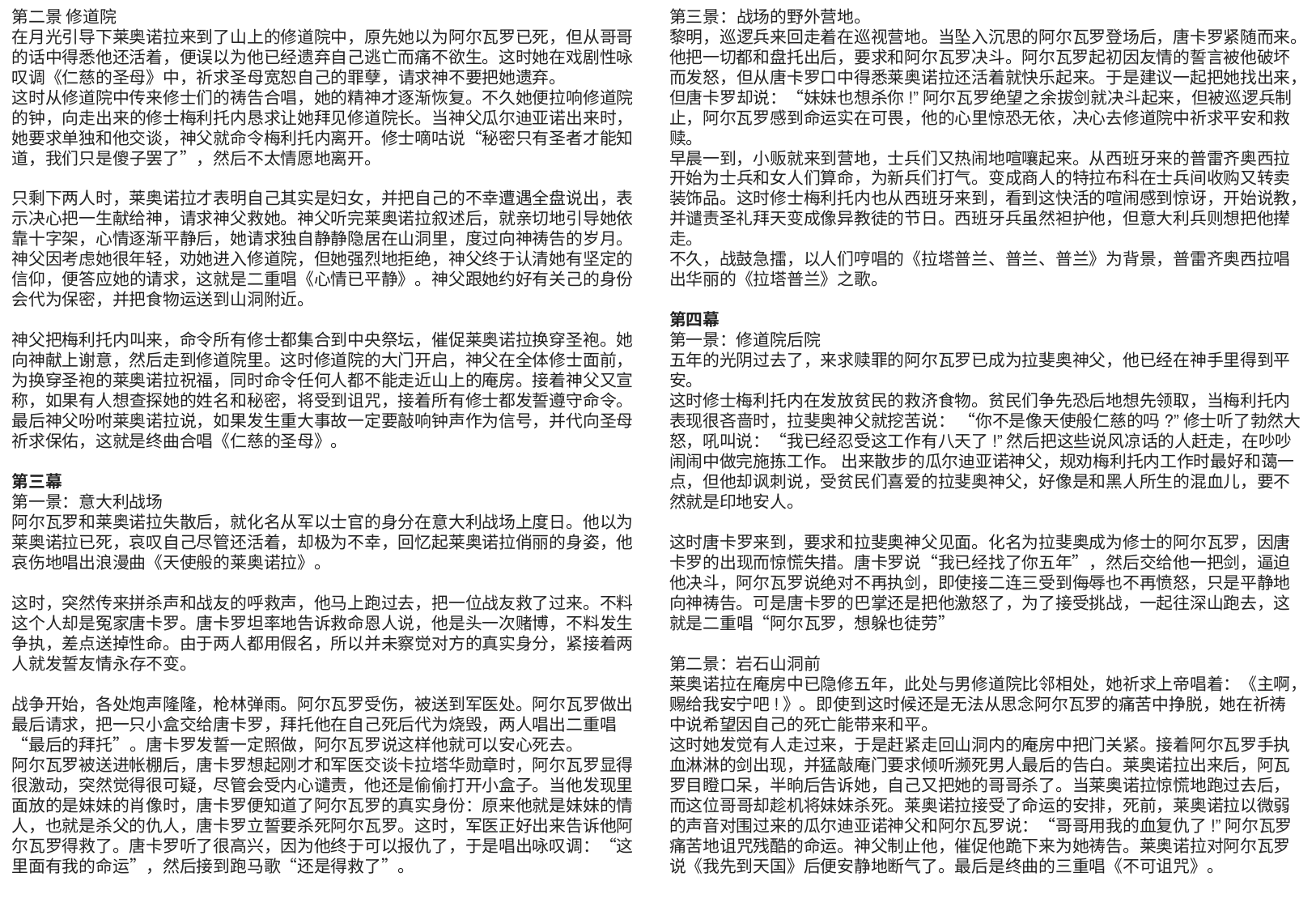

第二景 修道院
在月光引导下莱奥诺拉来到了山上的修道院中，原先她以为阿尔瓦罗已死，但从哥哥的话中得悉他还活着，便误以为他已经遗弃自己逃亡而痛不欲生。这时她在戏剧性咏叹调《仁慈的圣母》中，祈求圣母宽恕自己的罪孽，请求神不要把她遗弃。
这时从修道院中传来修士们的祷告合唱，她的精神才逐渐恢复。不久她便拉响修道院的钟，向走出来的修士梅利托内恳求让她拜见修道院长。当神父瓜尔迪亚诺出来时，她要求单独和他交谈，神父就命令梅利托内离开。修士嘀咕说“秘密只有圣者才能知道，我们只是傻子罢了”，然后不太情愿地离开。

只剩下两人时，莱奥诺拉才表明自己其实是妇女，并把自己的不幸遭遇全盘说出，表示决心把一生献给神，请求神父救她。神父听完莱奥诺拉叙述后，就亲切地引导她依靠十字架，心情逐渐平静后，她请求独自静静隐居在山洞里，度过向神祷告的岁月。
神父因考虑她很年轻，劝她进入修道院，但她强烈地拒绝，神父终于认清她有坚定的信仰，便答应她的请求，这就是二重唱《心情已平静》。神父跟她约好有关己的身份会代为保密，并把食物运送到山洞附近。

神父把梅利托内叫来，命令所有修士都集合到中央祭坛，催促莱奥诺拉换穿圣袍。她向神献上谢意，然后走到修道院里。这时修道院的大门开启，神父在全体修士面前，为换穿圣袍的莱奥诺拉祝福，同时命令任何人都不能走近山上的庵房。接着神父又宣称，如果有人想查探她的姓名和秘密，将受到诅咒，接着所有修士都发誓遵守命令。
最后神父吩咐莱奥诺拉说，如果发生重大事故一定要敲响钟声作为信号，并代向圣母祈求保佑，这就是终曲合唱《仁慈的圣母》。

第三幕
第一景：意大利战场
阿尔瓦罗和莱奥诺拉失散后，就化名从军以士官的身分在意大利战场上度日。他以为莱奥诺拉已死，哀叹自己尽管还活着，却极为不幸，回忆起莱奥诺拉俏丽的身姿，他哀伤地唱出浪漫曲《天使般的莱奥诺拉》。

这时，突然传来拼杀声和战友的呼救声，他马上跑过去，把一位战友救了过来。不料这个人却是冤家唐卡罗。唐卡罗坦率地告诉救命恩人说，他是头一次赌博，不料发生争执，差点送掉性命。由于两人都用假名，所以并未察觉对方的真实身分，紧接着两人就发誓友情永存不变。

战争开始，各处炮声隆隆，枪林弹雨。阿尔瓦罗受伤，被送到军医处。阿尔瓦罗做出最后请求，把一只小盒交给唐卡罗，拜托他在自己死后代为烧毁，两人唱出二重唱“最后的拜托”。唐卡罗发誓一定照做，阿尔瓦罗说这样他就可以安心死去。
阿尔瓦罗被送进帐棚后，唐卡罗想起刚才和军医交谈卡拉塔华勋章时，阿尔瓦罗显得很激动，突然觉得很可疑，尽管会受内心谴责，他还是偷偷打开小盒子。当他发现里面放的是妹妹的肖像时，唐卡罗便知道了阿尔瓦罗的真实身份：原来他就是妹妹的情人，也就是杀父的仇人，唐卡罗立誓要杀死阿尔瓦罗。这时，军医正好出来告诉他阿尔瓦罗得救了。唐卡罗听了很高兴，因为他终于可以报仇了，于是唱出咏叹调：“这里面有我的命运”，然后接到跑马歌“还是得救了”。

第三景：战场的野外营地。
黎明，巡逻兵来回走着在巡视营地。当坠入沉思的阿尔瓦罗登场后，唐卡罗紧随而来。他把一切都和盘托出后，要求和阿尔瓦罗决斗。阿尔瓦罗起初因友情的誓言被他破坏而发怒，但从唐卡罗口中得悉莱奥诺拉还活着就快乐起来。于是建议一起把她找出来，但唐卡罗却说：“妹妹也想杀你!”阿尔瓦罗绝望之余拔剑就决斗起来，但被巡逻兵制止，阿尔瓦罗感到命运实在可畏，他的心里惊恐无依，决心去修道院中祈求平安和救赎。
早晨一到，小贩就来到营地，士兵们又热闹地喧嚷起来。从西班牙来的普雷齐奥西拉开始为士兵和女人们算命，为新兵们打气。变成商人的特拉布科在士兵间收购又转卖装饰品。这时修士梅利托内也从西班牙来到，看到这快活的喧闹感到惊讶，开始说教，并谴责圣礼拜天变成像异教徒的节日。西班牙兵虽然袒护他，但意大利兵则想把他撵走。
不久，战鼓急擂，以人们哼唱的《拉塔普兰、普兰、普兰》为背景，普雷齐奥西拉唱出华丽的《拉塔普兰》之歌。

第四幕
第一景：修道院后院
五年的光阴过去了，来求赎罪的阿尔瓦罗已成为拉斐奥神父，他已经在神手里得到平安。
这时修士梅利托内在发放贫民的救济食物。贫民们争先恐后地想先领取，当梅利托内表现很吝啬时，拉斐奥神父就挖苦说： “你不是像天使般仁慈的吗?”修士听了勃然大怒，吼叫说：“我已经忍受这工作有八天了!”然后把这些说风凉话的人赶走，在吵吵闹闹中做完施拣工作。 出来散步的瓜尔迪亚诺神父，规劝梅利托内工作时最好和蔼一点，但他却讽刺说，受贫民们喜爱的拉斐奥神父，好像是和黑人所生的混血儿，要不然就是印地安人。

这时唐卡罗来到，要求和拉斐奥神父见面。化名为拉斐奥成为修士的阿尔瓦罗，因唐卡罗的出现而惊慌失措。唐卡罗说“我已经找了你五年”，然后交给他一把剑，逼迫他决斗，阿尔瓦罗说绝对不再执剑，即使接二连三受到侮辱也不再愤怒，只是平静地向神祷告。可是唐卡罗的巴掌还是把他激怒了，为了接受挑战，一起往深山跑去，这就是二重唱“阿尔瓦罗，想躲也徒劳”

第二景：岩石山洞前
莱奥诺拉在庵房中已隐修五年，此处与男修道院比邻相处，她祈求上帝唱着：《主啊，赐给我安宁吧!》。即使到这时候还是无法从思念阿尔瓦罗的痛苦中挣脱，她在祈祷中说希望因自己的死亡能带来和平。
这时她发觉有人走过来，于是赶紧走回山洞内的庵房中把门关紧。接着阿尔瓦罗手执血淋淋的剑出现，并猛敲庵门要求倾听濒死男人最后的告白。莱奥诺拉出来后，阿瓦罗目瞪口呆，半晌后告诉她，自己又把她的哥哥杀了。当莱奥诺拉惊慌地跑过去后，而这位哥哥却趁机将妹妹杀死。莱奥诺拉接受了命运的安排，死前，莱奥诺拉以微弱的声音对围过来的瓜尔迪亚诺神父和阿尔瓦罗说：“哥哥用我的血复仇了!”阿尔瓦罗痛苦地诅咒残酷的命运。神父制止他，催促他跪下来为她祷告。莱奥诺拉对阿尔瓦罗说《我先到天国》后便安静地断气了。最后是终曲的三重唱《不可诅咒》。